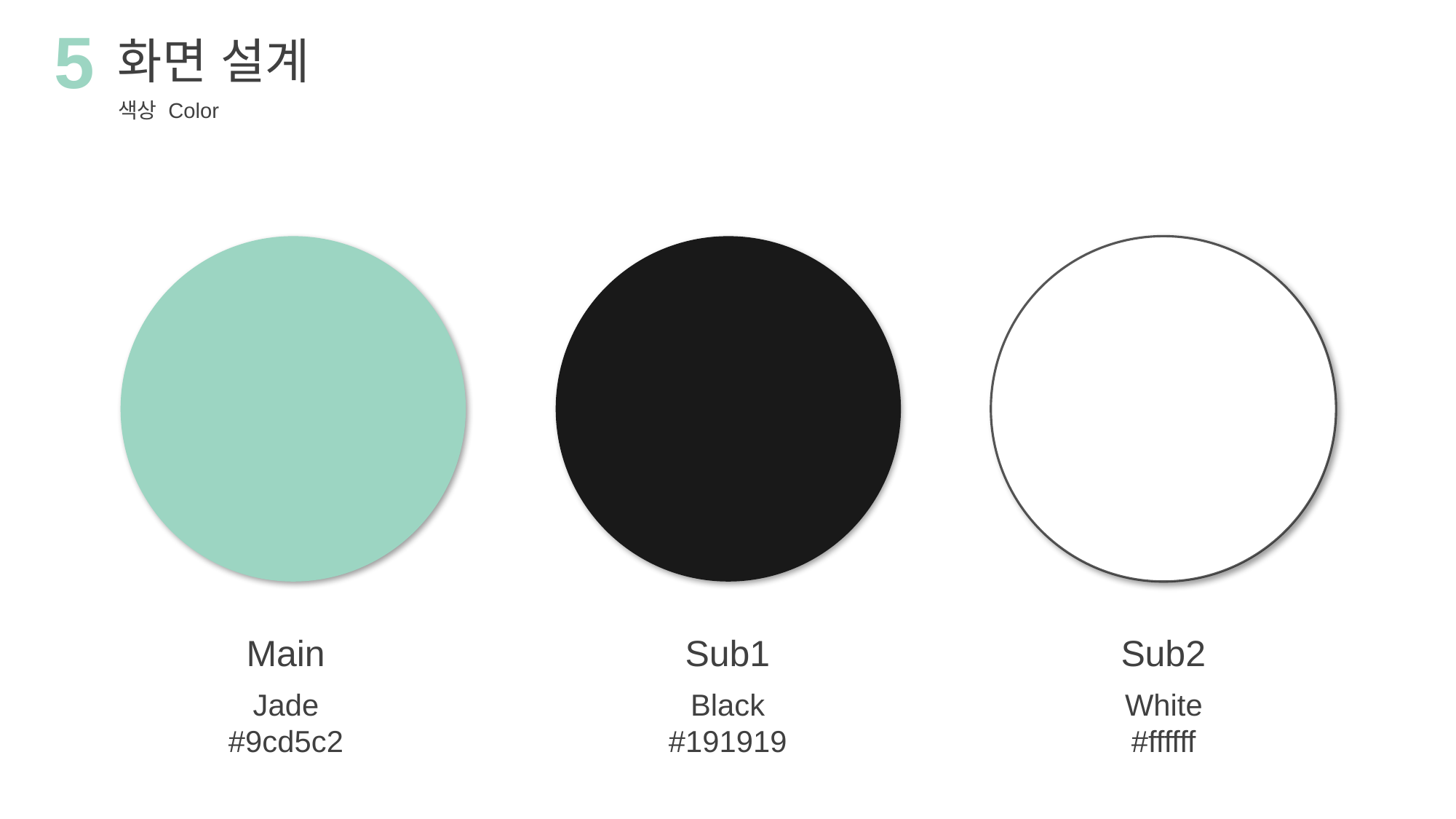

5
화면 설계
색상 Color

Main
Sub1
Sub2
Jade
#9cd5c2
Black
#191919
White
#ffffff